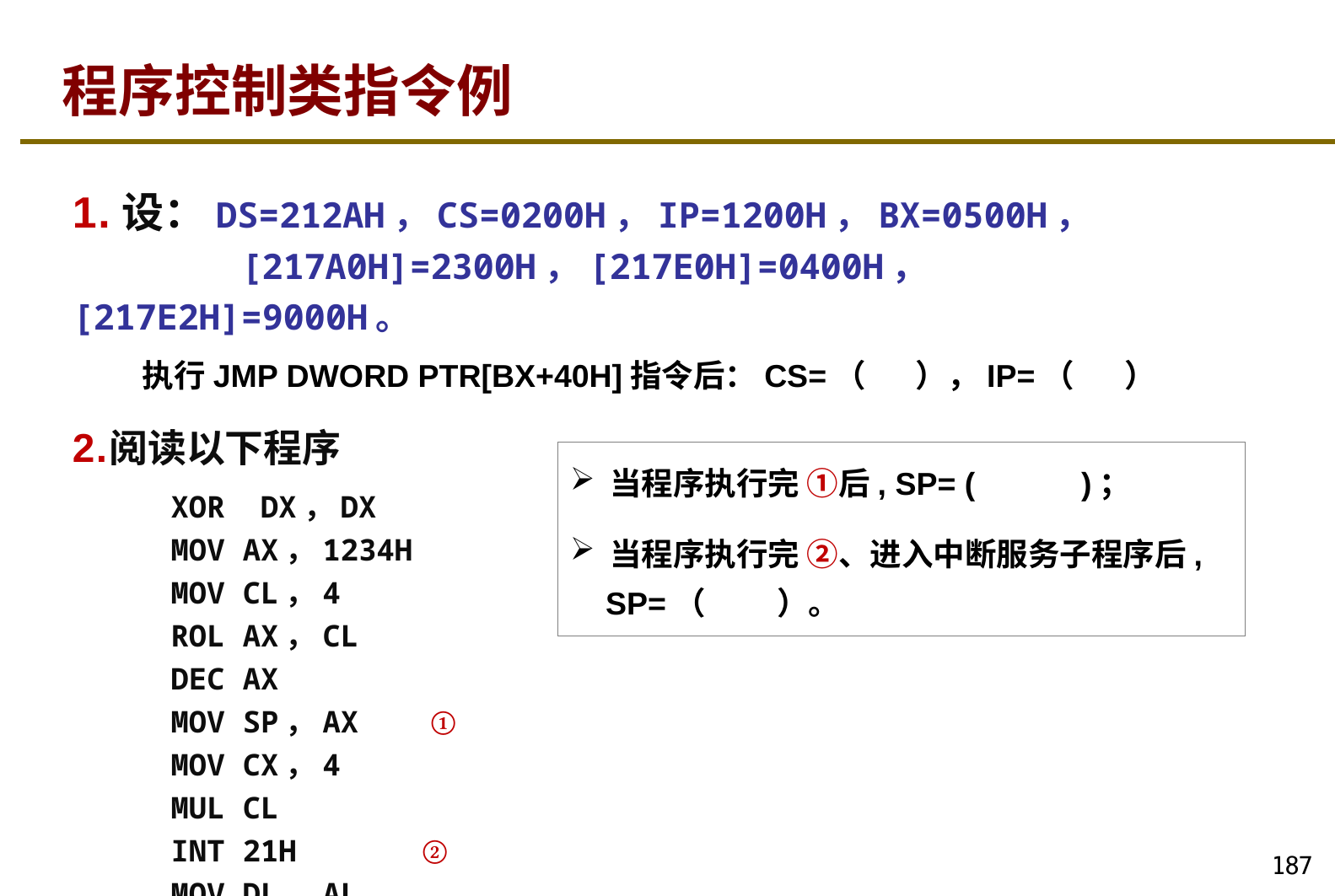

# 程序控制类指令例
设：DS=212AH，CS=0200H，IP=1200H，BX=0500H，
        [217A0H]=2300H，[217E0H]=0400H，[217E2H]=9000H。
          执行JMP DWORD PTR[BX+40H]指令后：CS=（       ），IP=（       ）
阅读以下程序
XOR  DX，DX
MOV AX，1234H
MOV CL，4
ROL AX，CL
DEC AX
MOV SP，AX    ①
MOV CX，4
MUL CL
INT 21H       ②
MOV DL，AL
当程序执行完 ①后, SP= (            )；
当程序执行完 ②、进入中断服务子程序后,
    SP=（          ）。
187